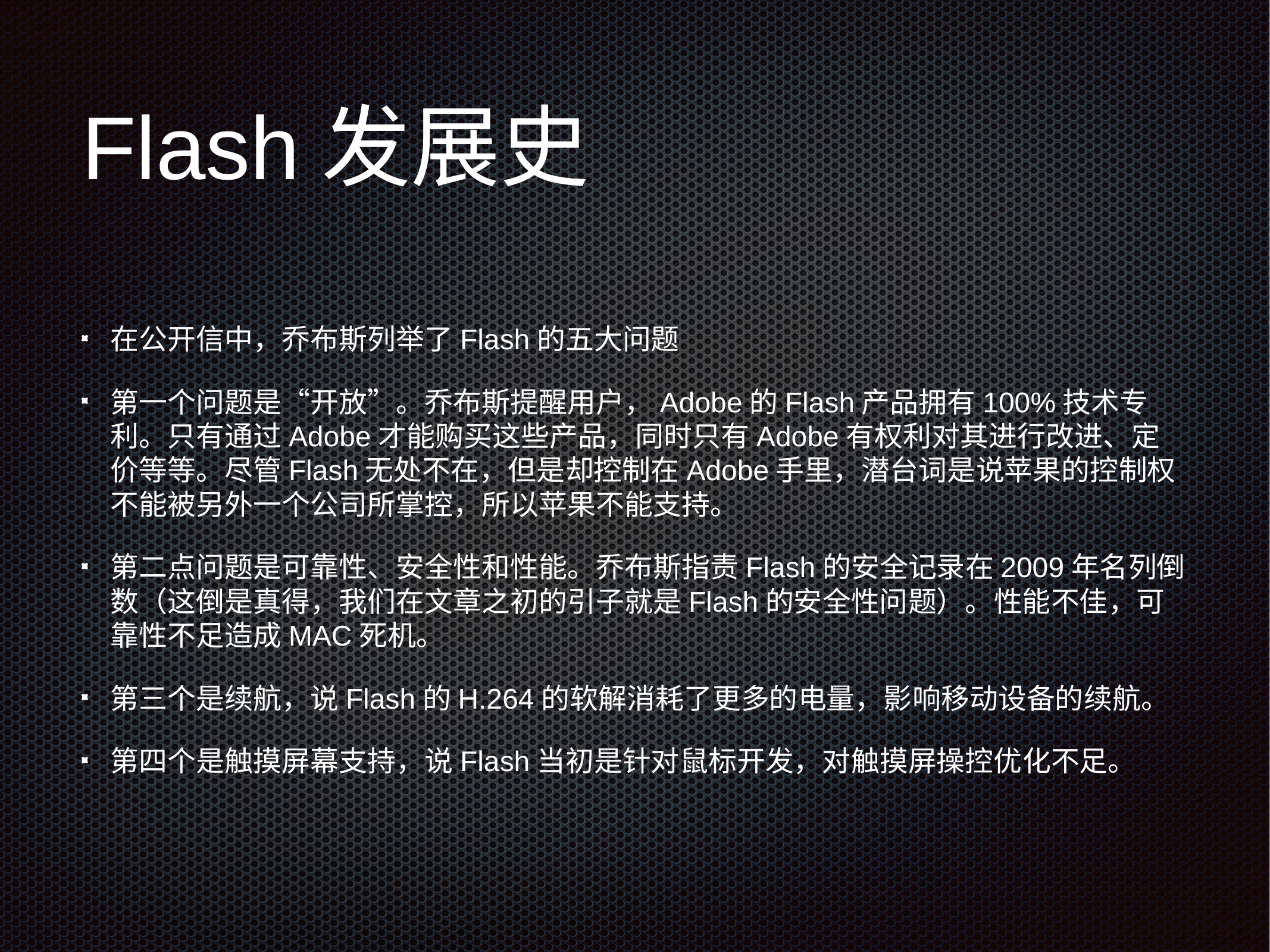

# Flash发展史
在公开信中，乔布斯列举了Flash的五大问题
第一个问题是“开放”。乔布斯提醒用户，Adobe的Flash产品拥有100%技术专利。只有通过Adobe才能购买这些产品，同时只有Adobe有权利对其进行改进、定价等等。尽管Flash无处不在，但是却控制在Adobe手里，潜台词是说苹果的控制权不能被另外一个公司所掌控，所以苹果不能支持。
第二点问题是可靠性、安全性和性能。乔布斯指责Flash的安全记录在2009年名列倒数（这倒是真得，我们在文章之初的引子就是Flash的安全性问题）。性能不佳，可靠性不足造成MAC死机。
第三个是续航，说Flash的H.264的软解消耗了更多的电量，影响移动设备的续航。
第四个是触摸屏幕支持，说Flash当初是针对鼠标开发，对触摸屏操控优化不足。